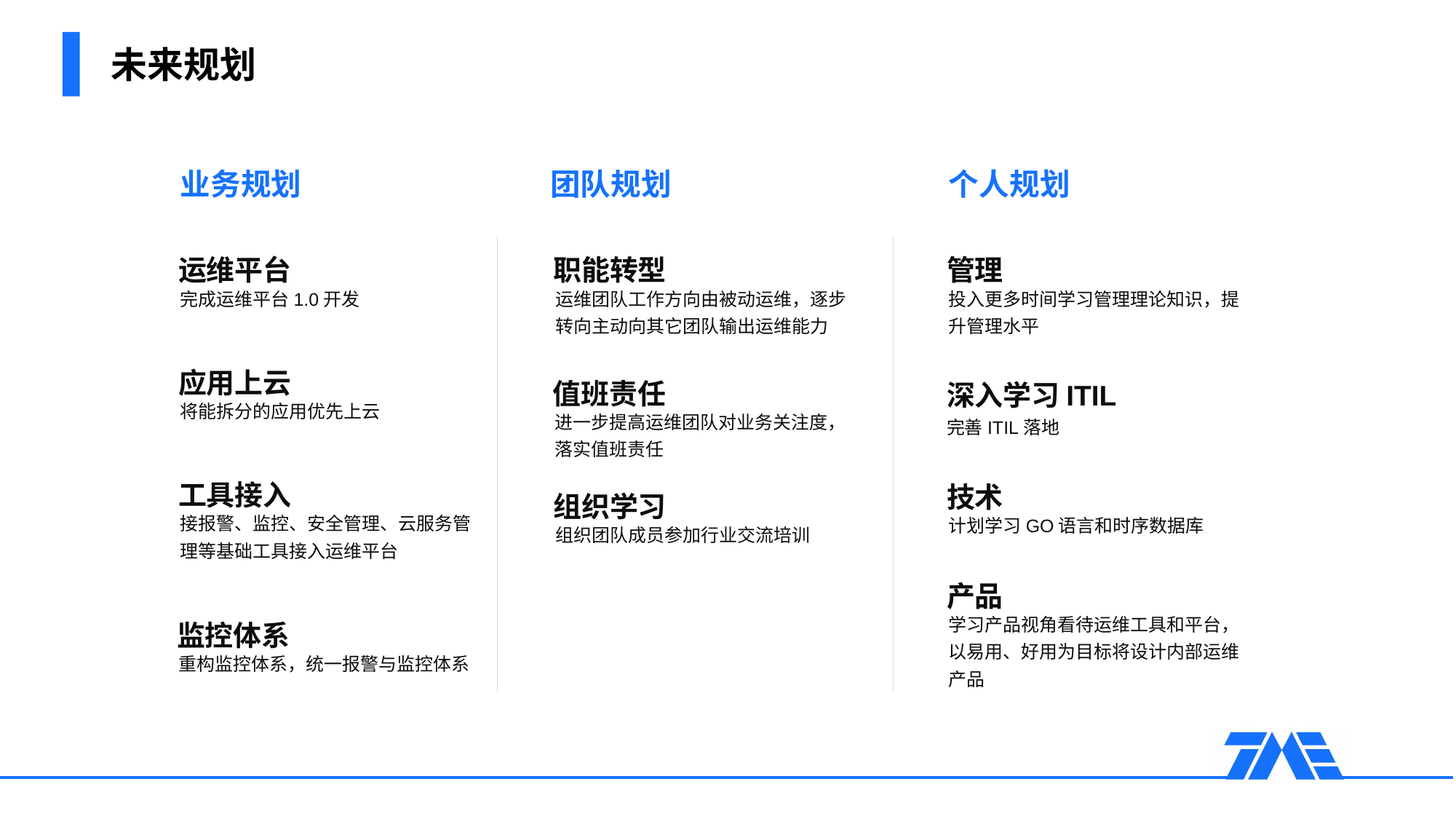

# 未来规划
业务规划
团队规划
个人规划
运维平台
完成运维平台1.0开发
职能转型
运维团队工作方向由被动运维，逐步转向主动向其它团队输出运维能力
管理
投入更多时间学习管理理论知识，提升管理水平
应用上云
将能拆分的应用优先上云
值班责任
进一步提高运维团队对业务关注度，落实值班责任
深入学习ITIL
完善ITIL落地

工具接入
接报警、监控、安全管理、云服务管理等基础工具接入运维平台
技术
计划学习GO语言和时序数据库
组织学习
组织团队成员参加行业交流培训
产品
学习产品视角看待运维工具和平台，以易用、好用为目标将设计内部运维产品
监控体系
重构监控体系，统一报警与监控体系